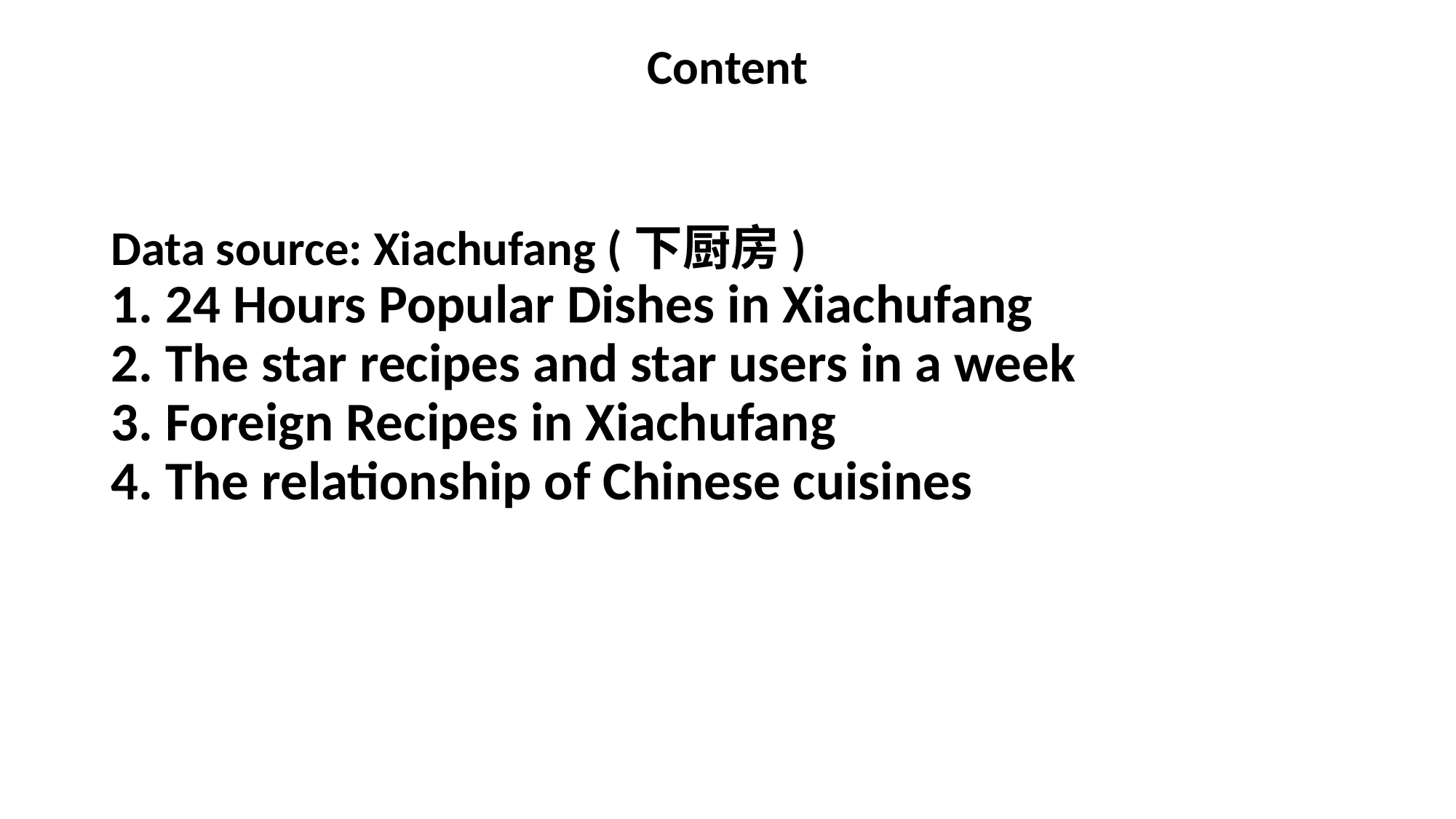

# Content
Data source: Xiachufang (下厨房)
24 Hours Popular Dishes in Xiachufang
The star recipes and star users in a week
Foreign Recipes in Xiachufang
The relationship of Chinese cuisines